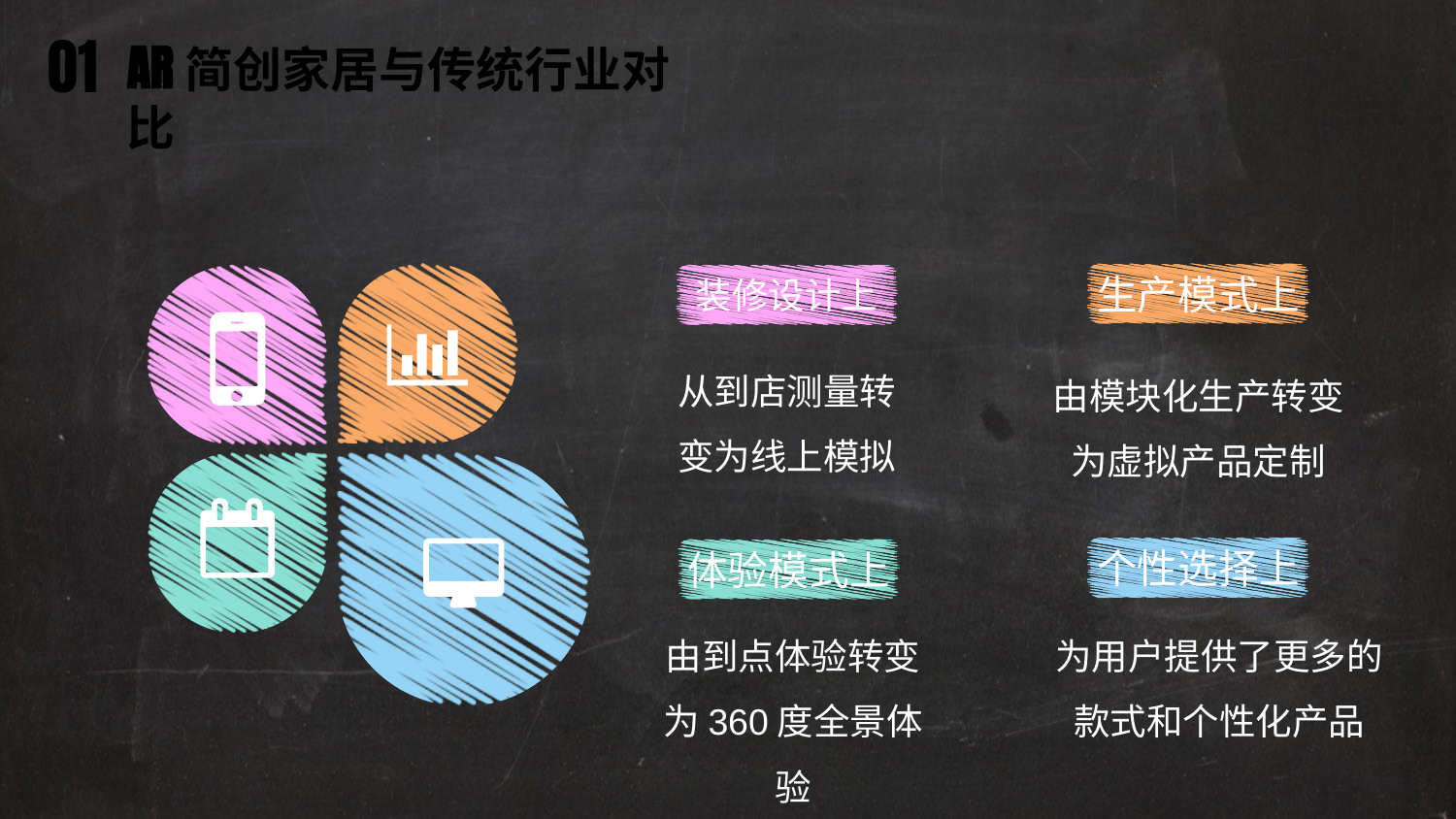

01
AR简创家居与传统行业对比

生产模式上

装修设计上
从到店测量转变为线上模拟
由模块化生产转变为虚拟产品定制

个性选择上
体验模式上
由到点体验转变为360度全景体验
为用户提供了更多的款式和个性化产品